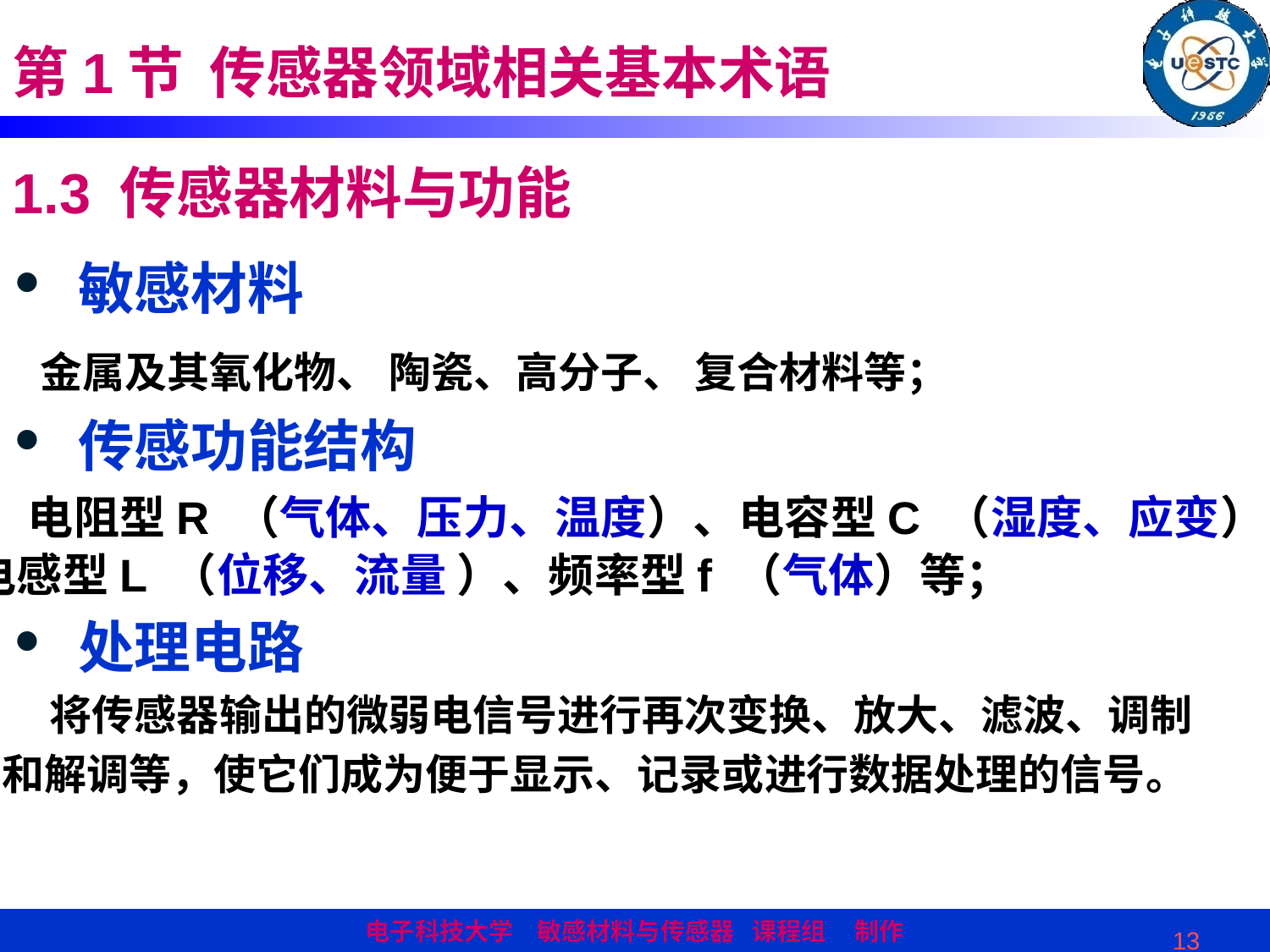

第1节  传感器领域相关基本术语
1.3 传感器材料与功能
敏感材料
           金属及其氧化物、 陶瓷、高分子、 复合材料等；
传感功能结构
          电阻型R （气体、压力、温度）、电容型C （湿度、应变）
       电感型L （位移、流量 ）、频率型f （气体）等；
处理电路
                将传感器输出的微弱电信号进行再次变换、放大、滤波、调制
           和解调等，使它们成为便于显示、记录或进行数据处理的信号。

13